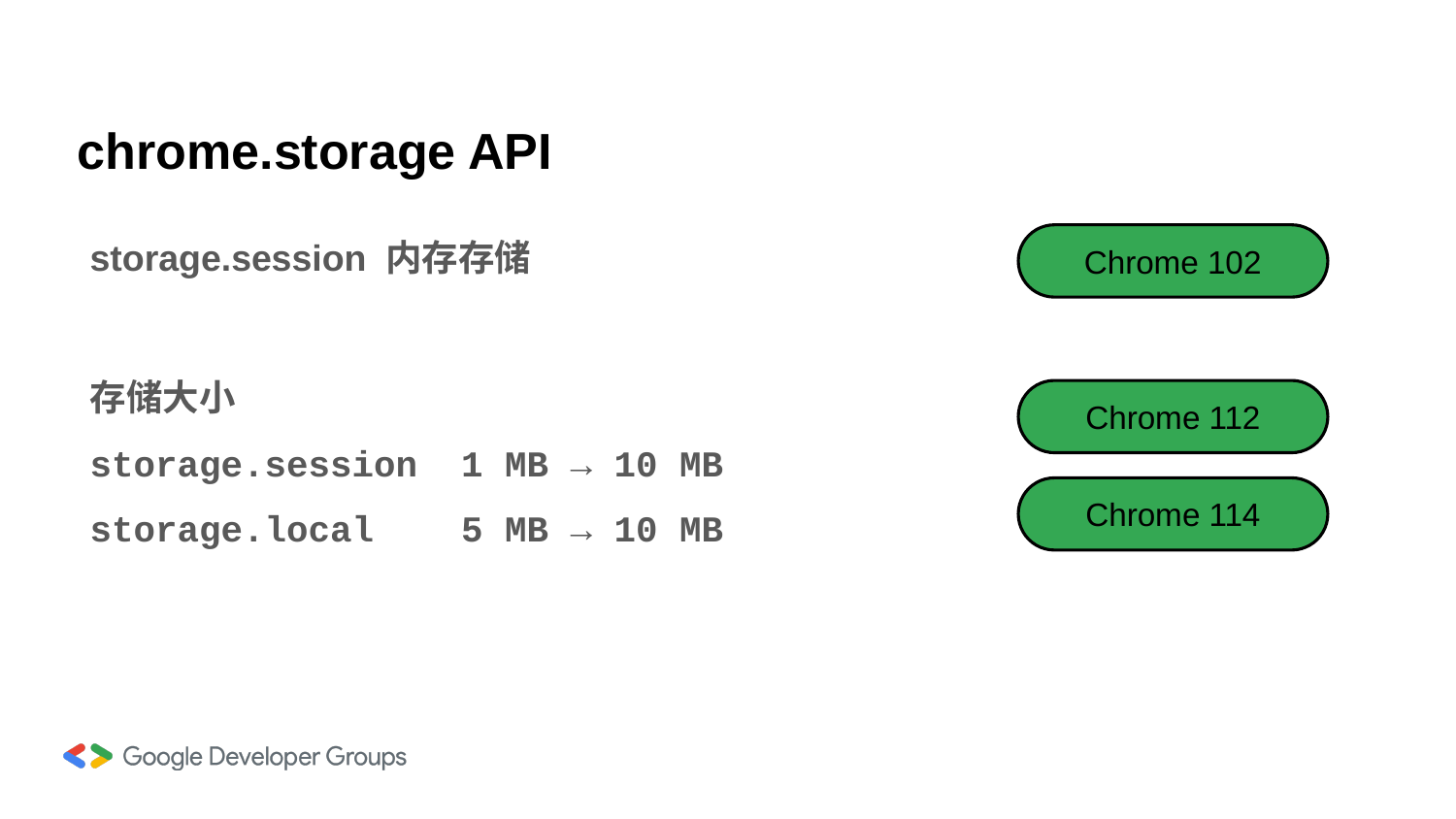

# chrome.storage API
storage.session 内存存储
Chrome 102
存储大小
storage.session  1 MB → 10 MB
storage.local    5 MB → 10 MB
Chrome 112
Chrome 114